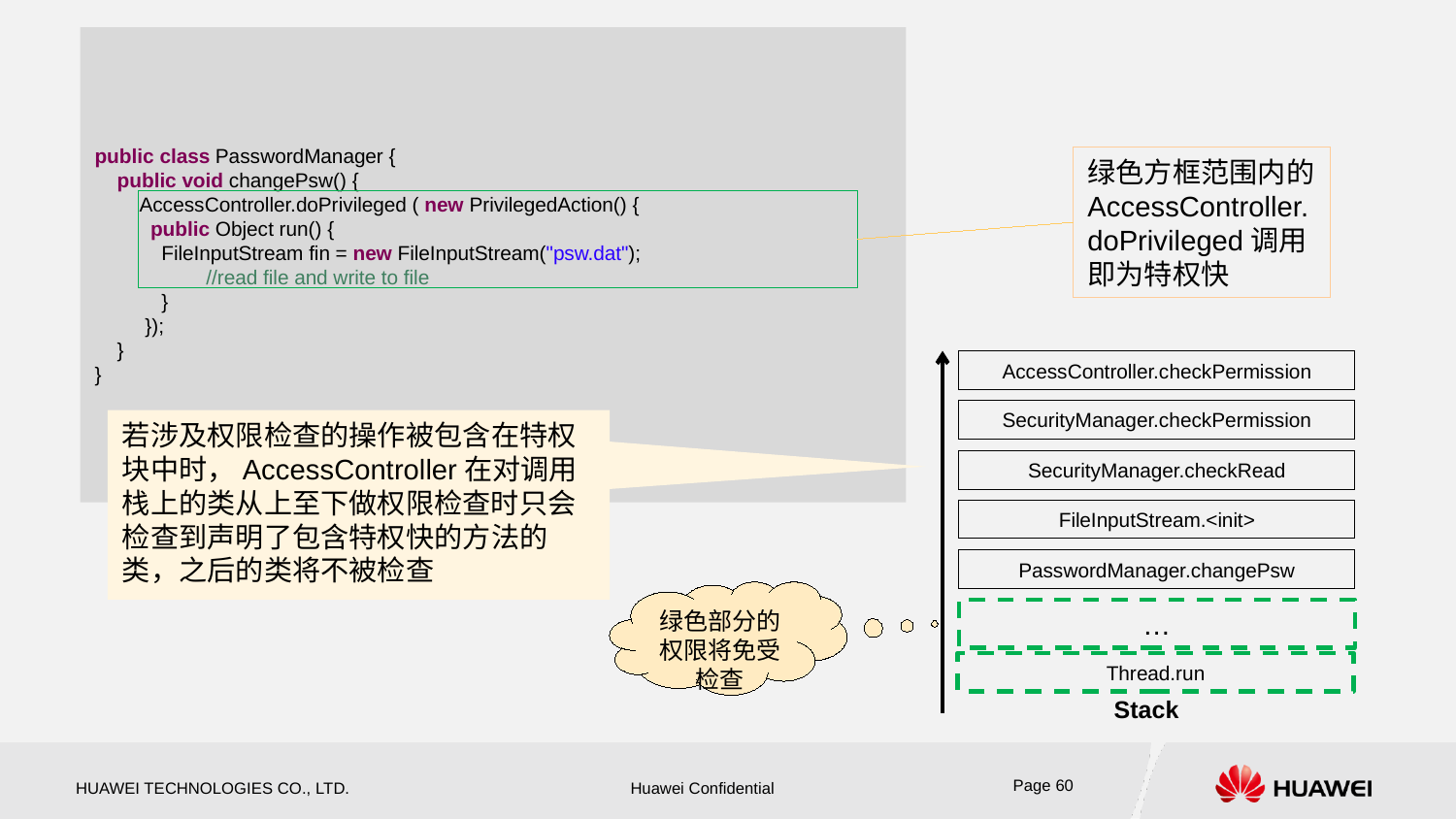

# 特权块
public class PasswordManager {
    public void changePsw() {
        AccessController.doPrivileged ( new PrivilegedAction() {
          public Object run() {
            FileInputStream fin = new FileInputStream("psw.dat");
                    //read file and write to file
            }
         });
    }
}
绿色方框范围内的AccessController.doPrivileged调用即为特权快

AccessController.checkPermission
SecurityManager.checkPermission
SecurityManager.checkRead
FileInputStream.<init>
PasswordManager.changePsw
…
Thread.run
Stack
若涉及权限检查的操作被包含在特权块中时，AccessController在对调用栈上的类从上至下做权限检查时只会检查到声明了包含特权快的方法的类，之后的类将不被检查
绿色部分的权限将免受检查